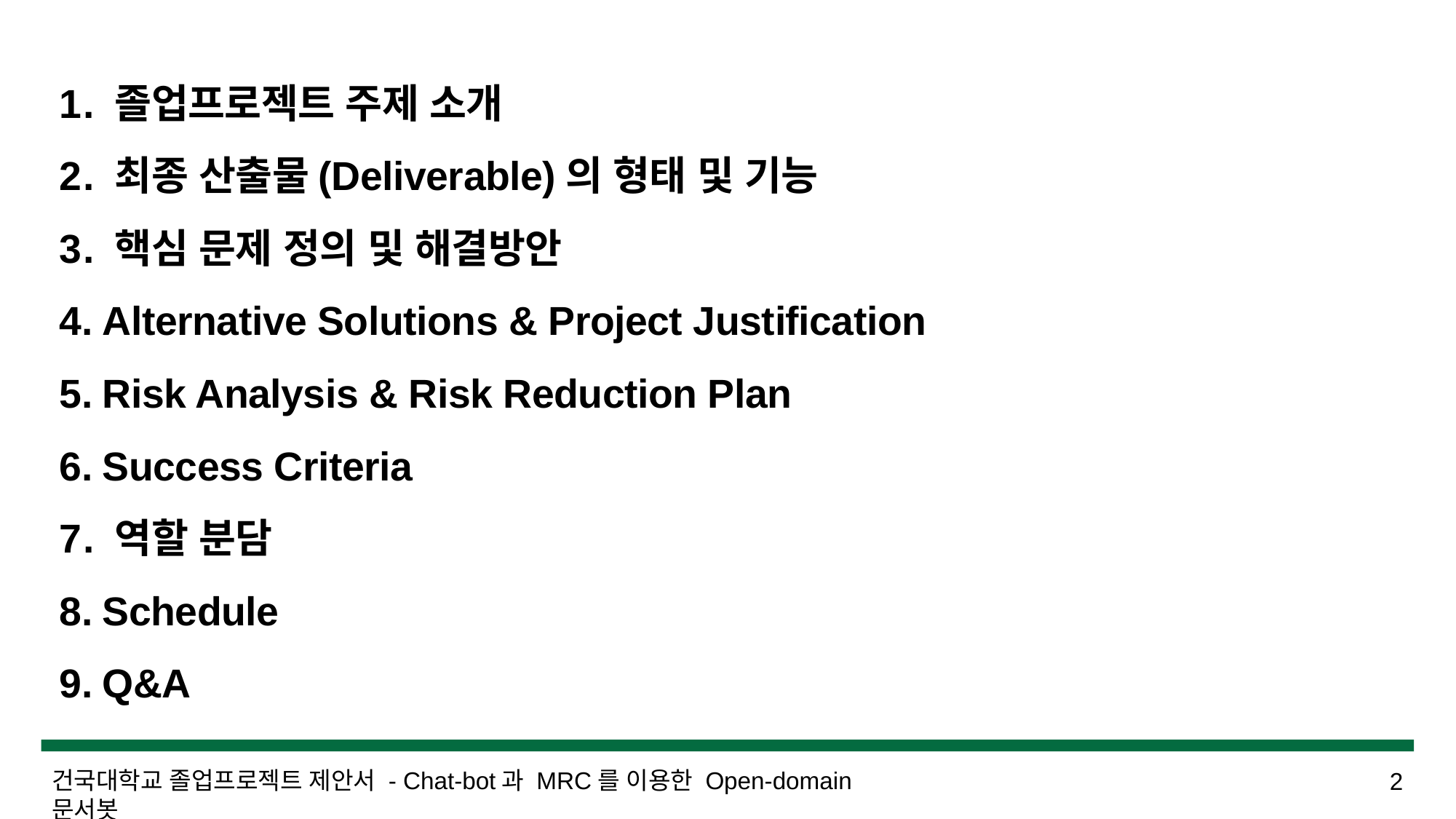

졸업프로젝트 주제 소개
 최종 산출물(Deliverable)의 형태 및 기능
 핵심 문제 정의 및 해결방안
 Alternative Solutions & Project Justification
 Risk Analysis & Risk Reduction Plan
 Success Criteria
 역할 분담
 Schedule
 Q&A

건국대학교 졸업프로젝트 제안서 - Chat-bot과 MRC를 이용한 Open-domain 문서봇
2